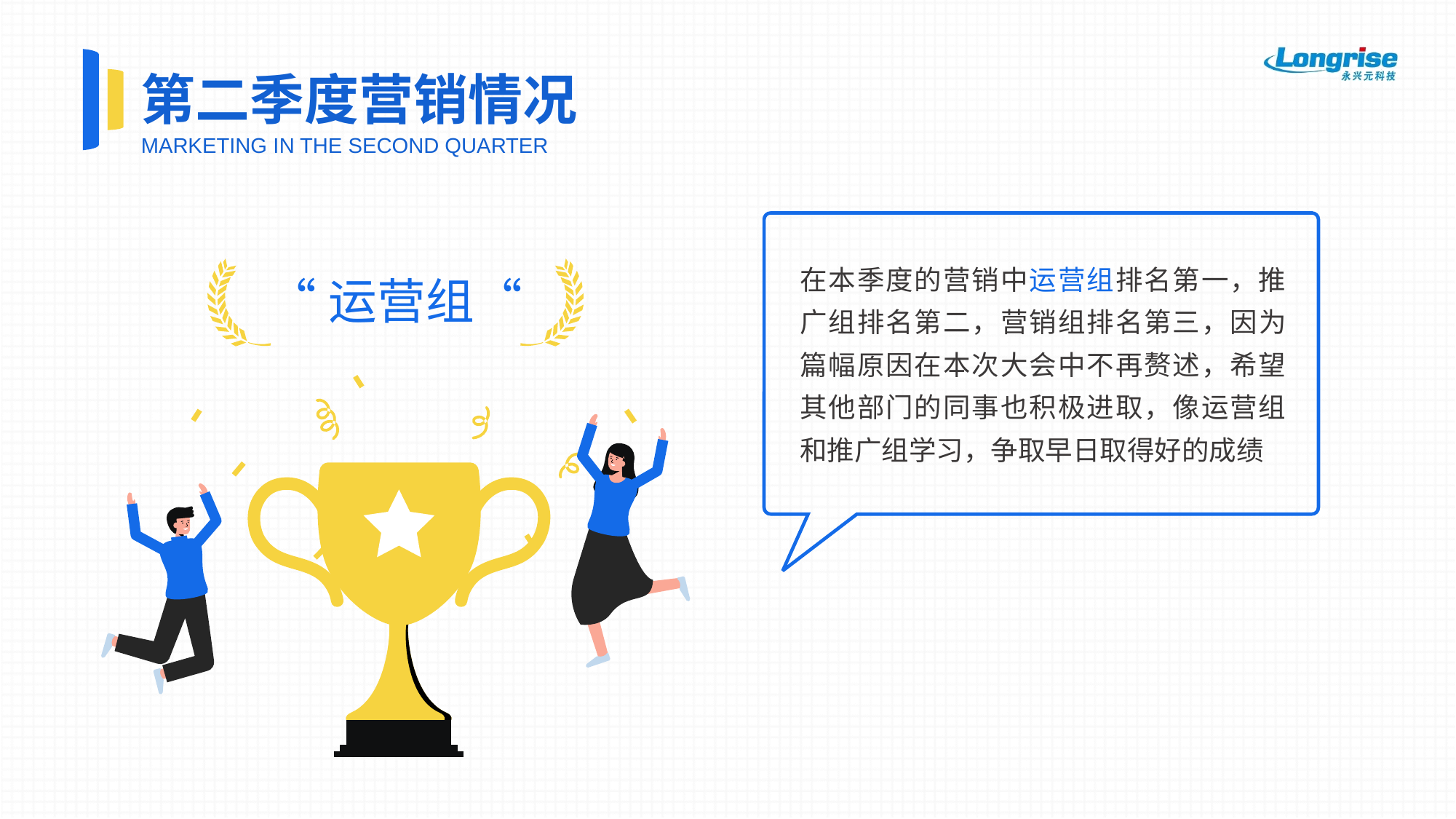

第二季度营销情况

MARKETING IN THE SECOND QUARTER
在本季度的营销中运营组排名第一，推广组排名第二，营销组排名第三，因为篇幅原因在本次大会中不再赘述，希望其他部门的同事也积极进取，像运营组和推广组学习，争取早日取得好的成绩

“运营组“